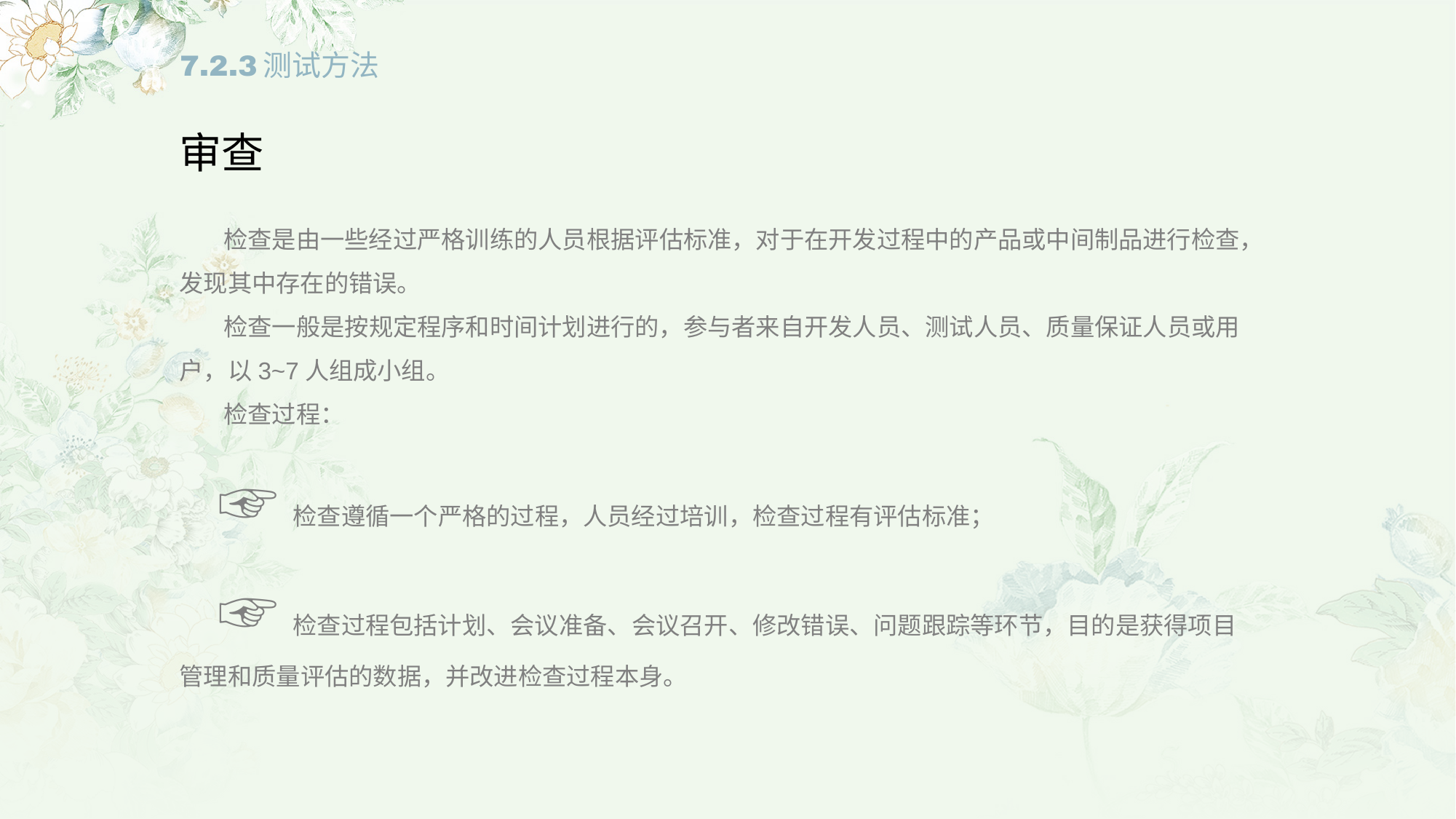

# 7.2.3测试方法
审查
       检查是由一些经过严格训练的人员根据评估标准，对于在开发过程中的产品或中间制品进行检查，发现其中存在的错误。
       检查一般是按规定程序和时间计划进行的，参与者来自开发人员、测试人员、质量保证人员或用户，以3~7人组成小组。
       检查过程：
       ☞检查遵循一个严格的过程，人员经过培训，检查过程有评估标准；
       ☞检查过程包括计划、会议准备、会议召开、修改错误、问题跟踪等环节，目的是获得项目管理和质量评估的数据，并改进检查过程本身。